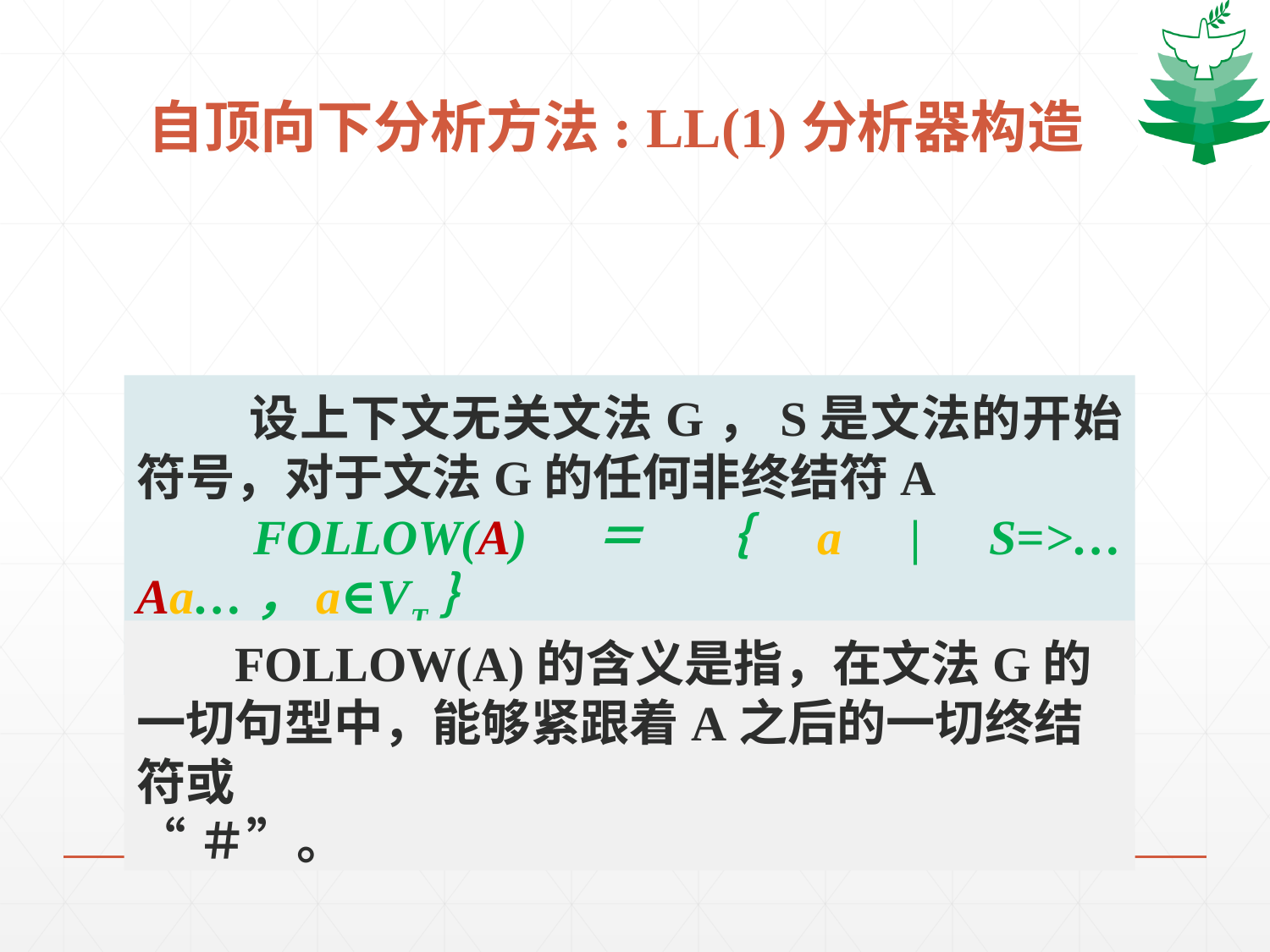

# 自顶向下分析方法: LL(1)分析器构造

        设上下文无关文法G，S是文法的开始符号，对于文法G的任何非终结符A
　FOLLOW(A)＝｛a | S=>…Aa…，a∈VT｝
若S=>…A，则令＃∈FOLLOW(A)。
        FOLLOW(A)的含义是指，在文法G的一切句型中，能够紧跟着A之后的一切终结符或
“＃”。